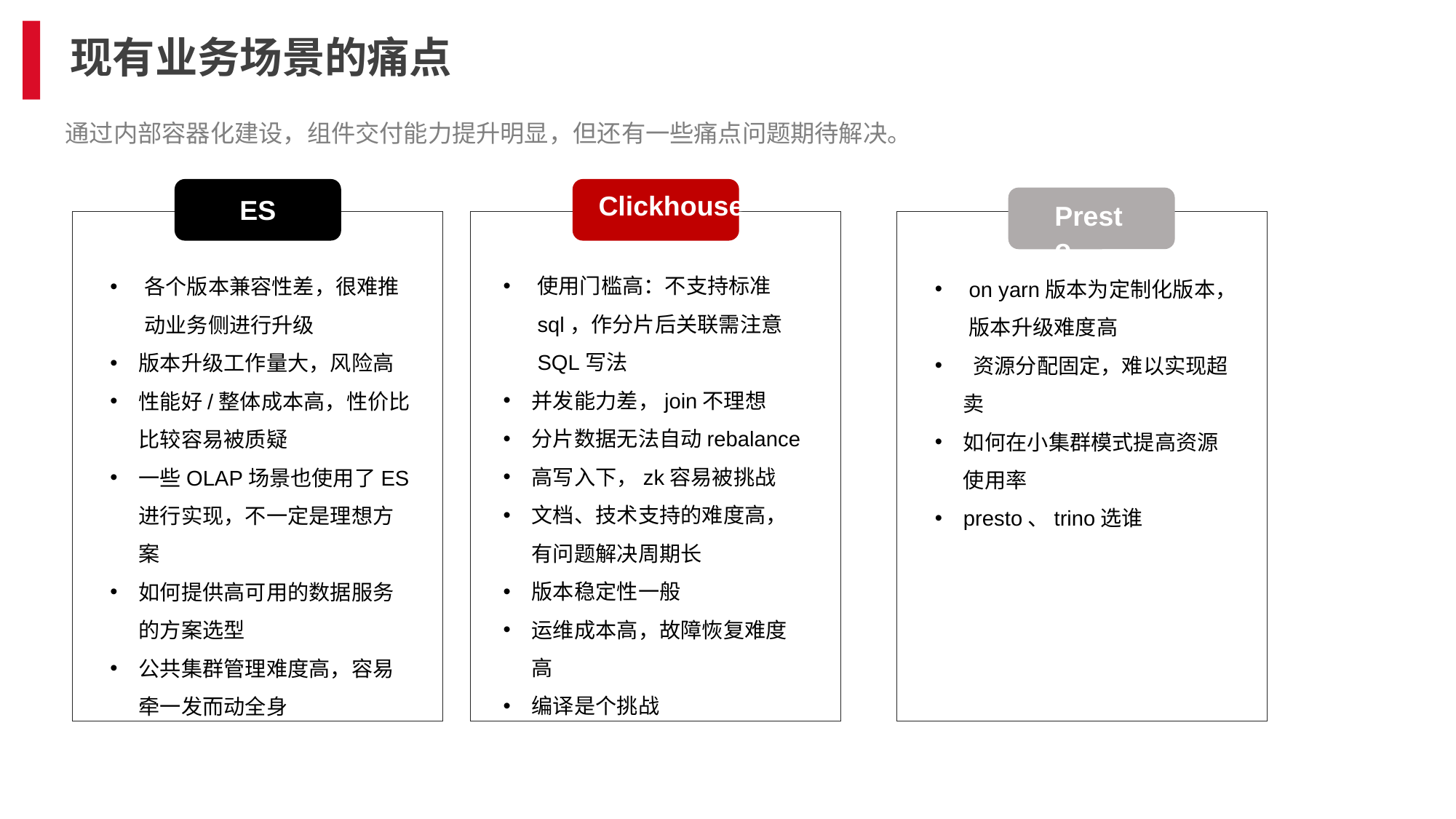

# 现有业务场景的痛点
通过内部容器化建设，组件交付能力提升明显，但还有一些痛点问题期待解决。

Clickhouse
ES

Presto

使用门槛高：不支持标准sql，作分片后关联需注意SQL写法
并发能力差，join不理想
分片数据无法自动rebalance
高写入下，zk容易被挑战
文档、技术支持的难度高，有问题解决周期长
版本稳定性一般
运维成本高，故障恢复难度高
编译是个挑战
各个版本兼容性差，很难推动业务侧进行升级
版本升级工作量大，风险高
性能好/整体成本高，性价比比较容易被质疑
一些OLAP场景也使用了ES进行实现，不一定是理想方案
如何提供高可用的数据服务的方案选型
公共集群管理难度高，容易牵一发而动全身
on yarn版本为定制化版本，版本升级难度高
 资源分配固定，难以实现超卖
如何在小集群模式提高资源使用率
presto、trino选谁